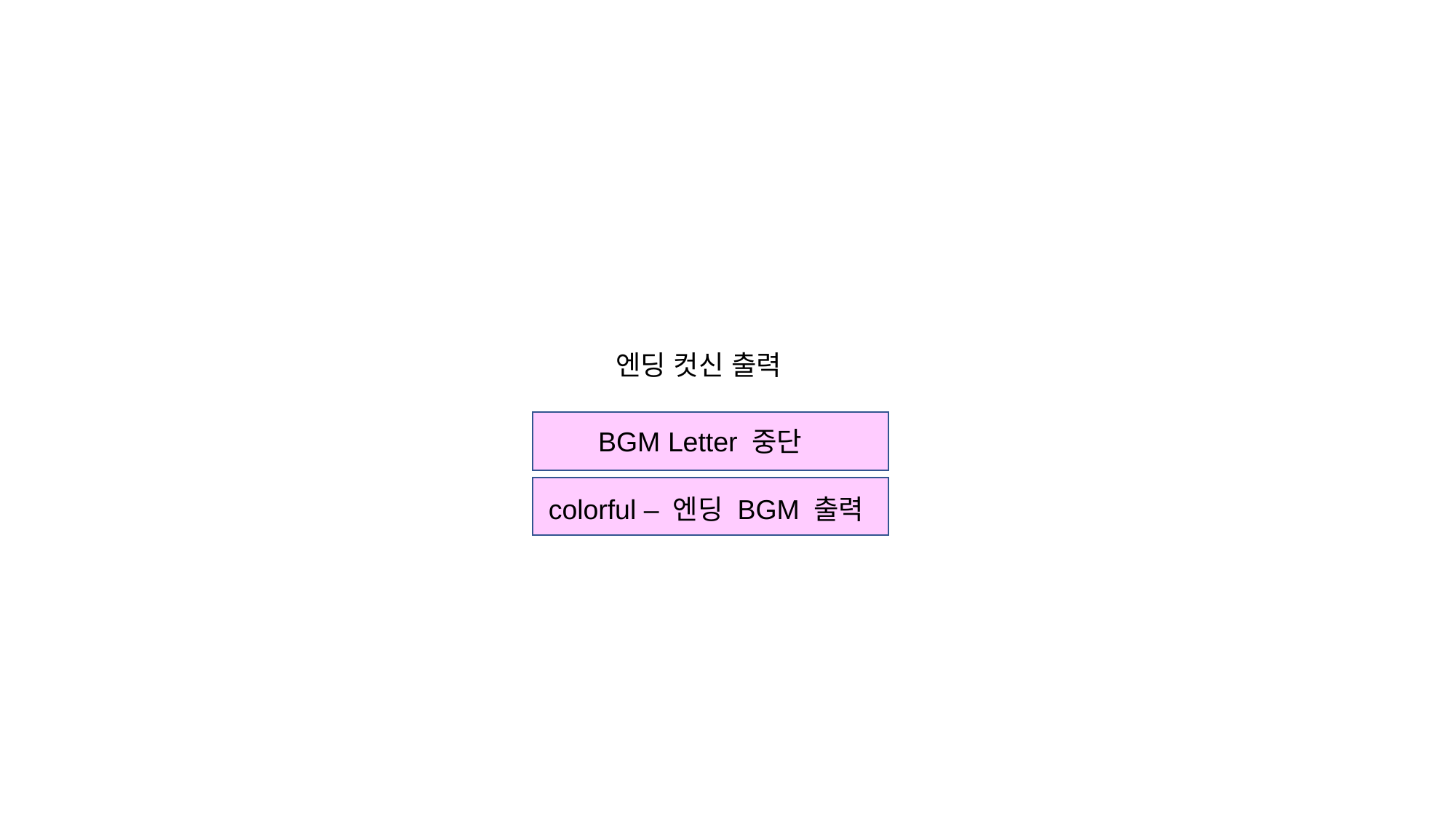

엔딩 컷신 출력

BGM Letter 중단

colorful – 엔딩 BGM 출력